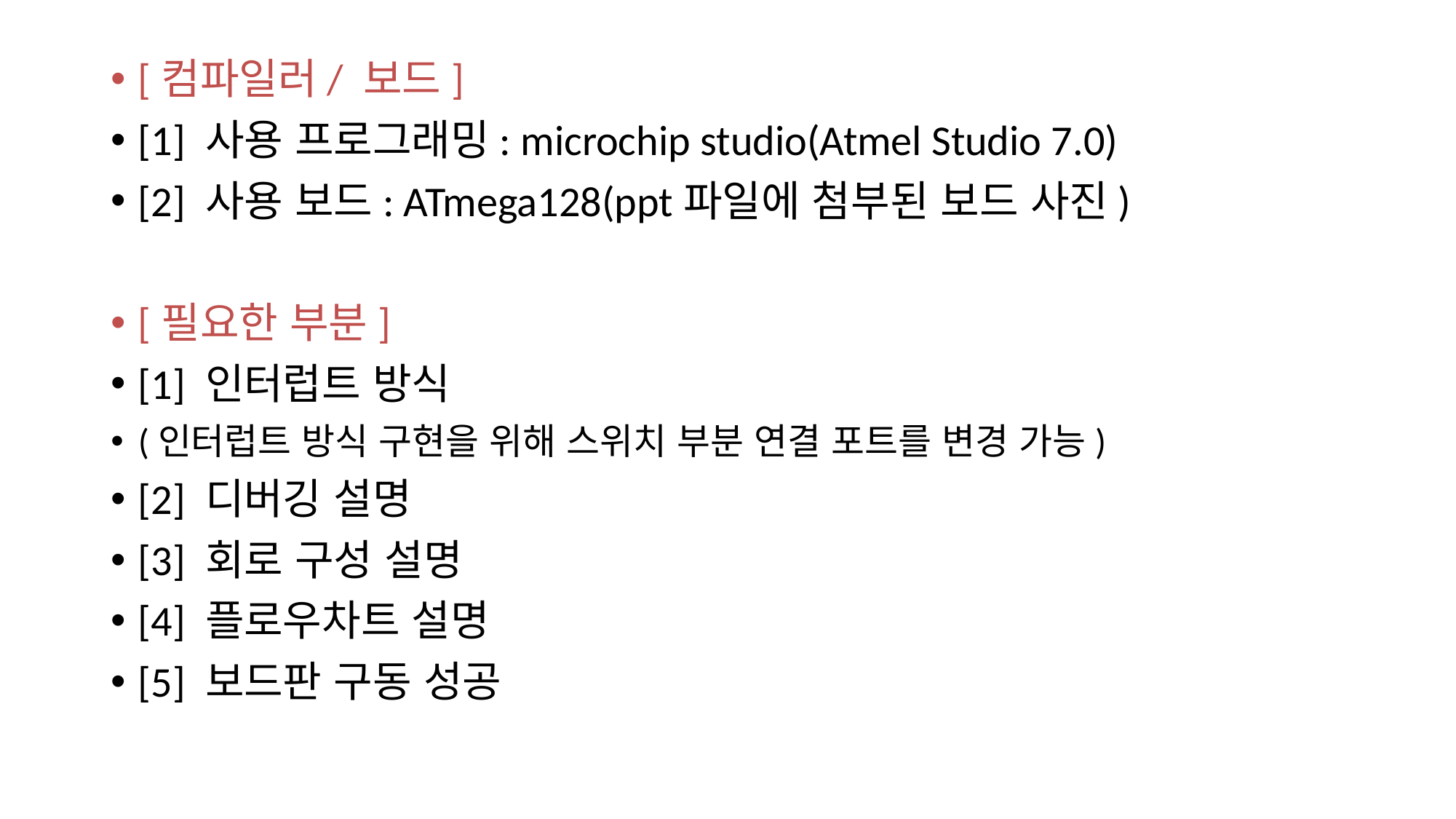

[컴파일러/ 보드]
[1] 사용 프로그래밍: microchip studio(Atmel Studio 7.0)
[2] 사용 보드: ATmega128(ppt파일에 첨부된 보드 사진)

[필요한 부분]
[1] 인터럽트 방식
(인터럽트 방식 구현을 위해 스위치 부분 연결 포트를 변경 가능)
[2] 디버깅 설명
[3] 회로 구성 설명
[4] 플로우차트 설명
[5] 보드판 구동 성공